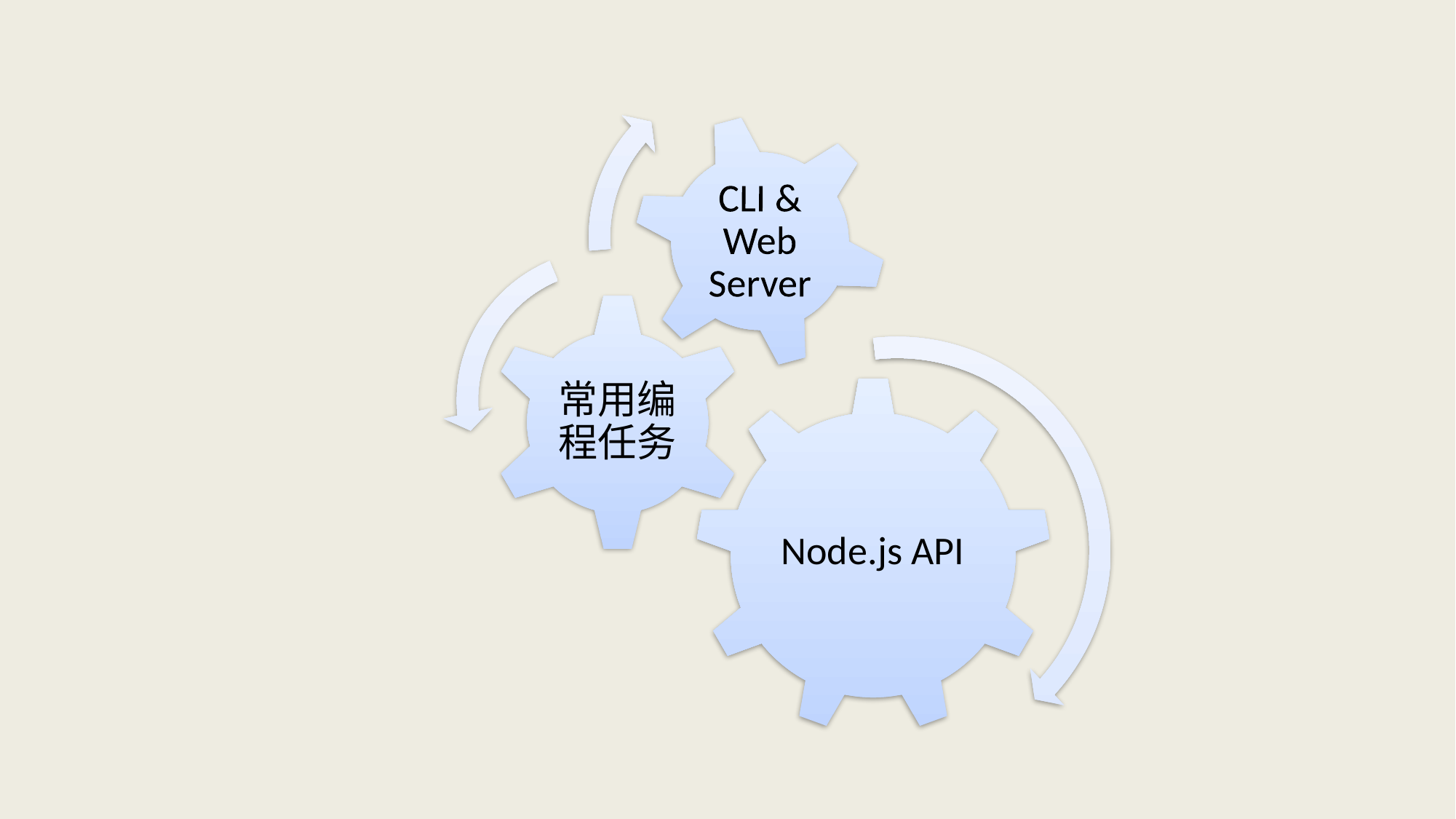

Node.js API
常用编程任务
CLI & Web Server